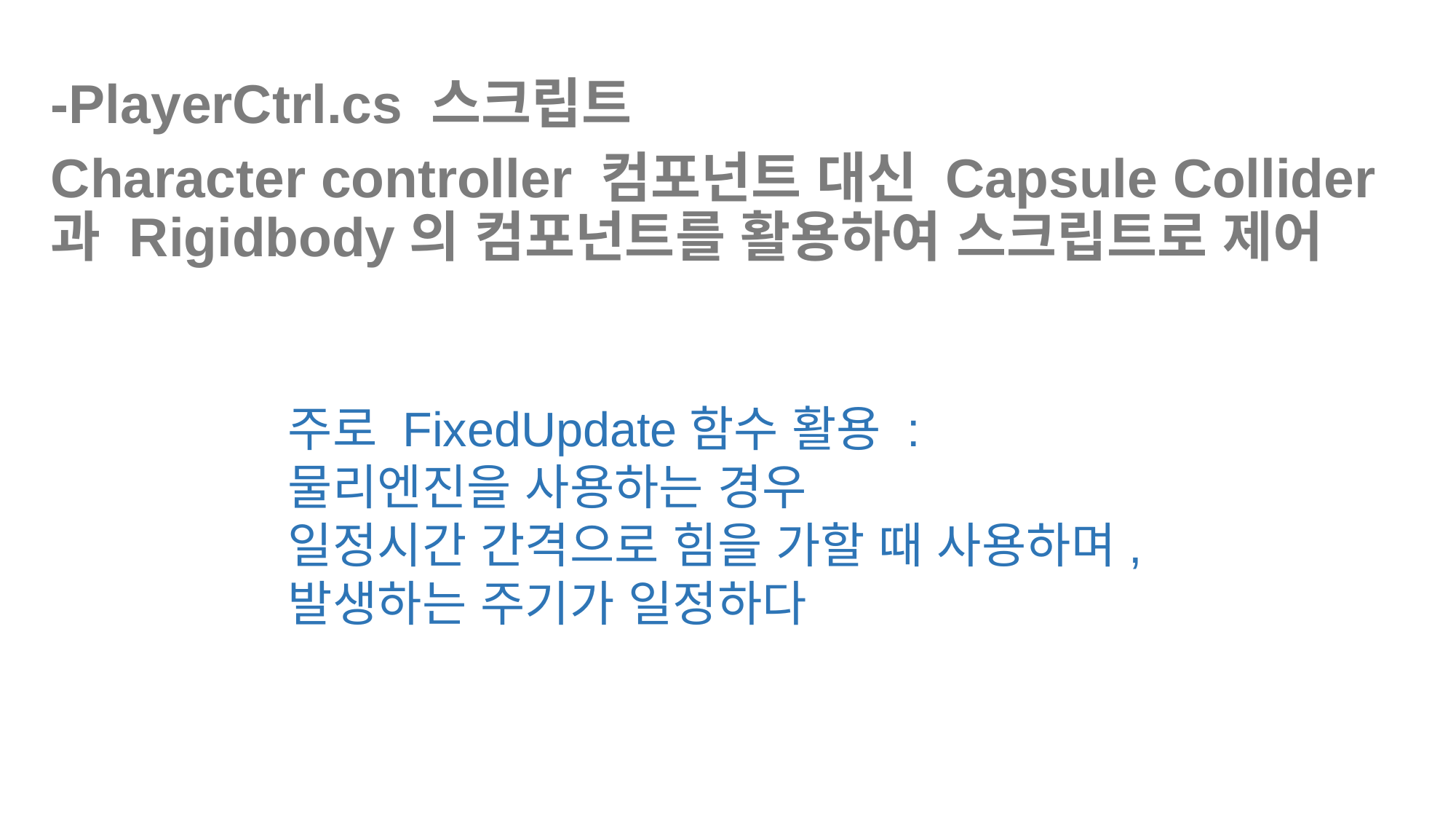

-PlayerCtrl.cs 스크립트
Character controller 컴포넌트 대신 Capsule Collider과 Rigidbody의 컴포넌트를 활용하여 스크립트로 제어
주로 FixedUpdate함수 활용 :
물리엔진을 사용하는 경우
일정시간 간격으로 힘을 가할 때 사용하며,
발생하는 주기가 일정하다